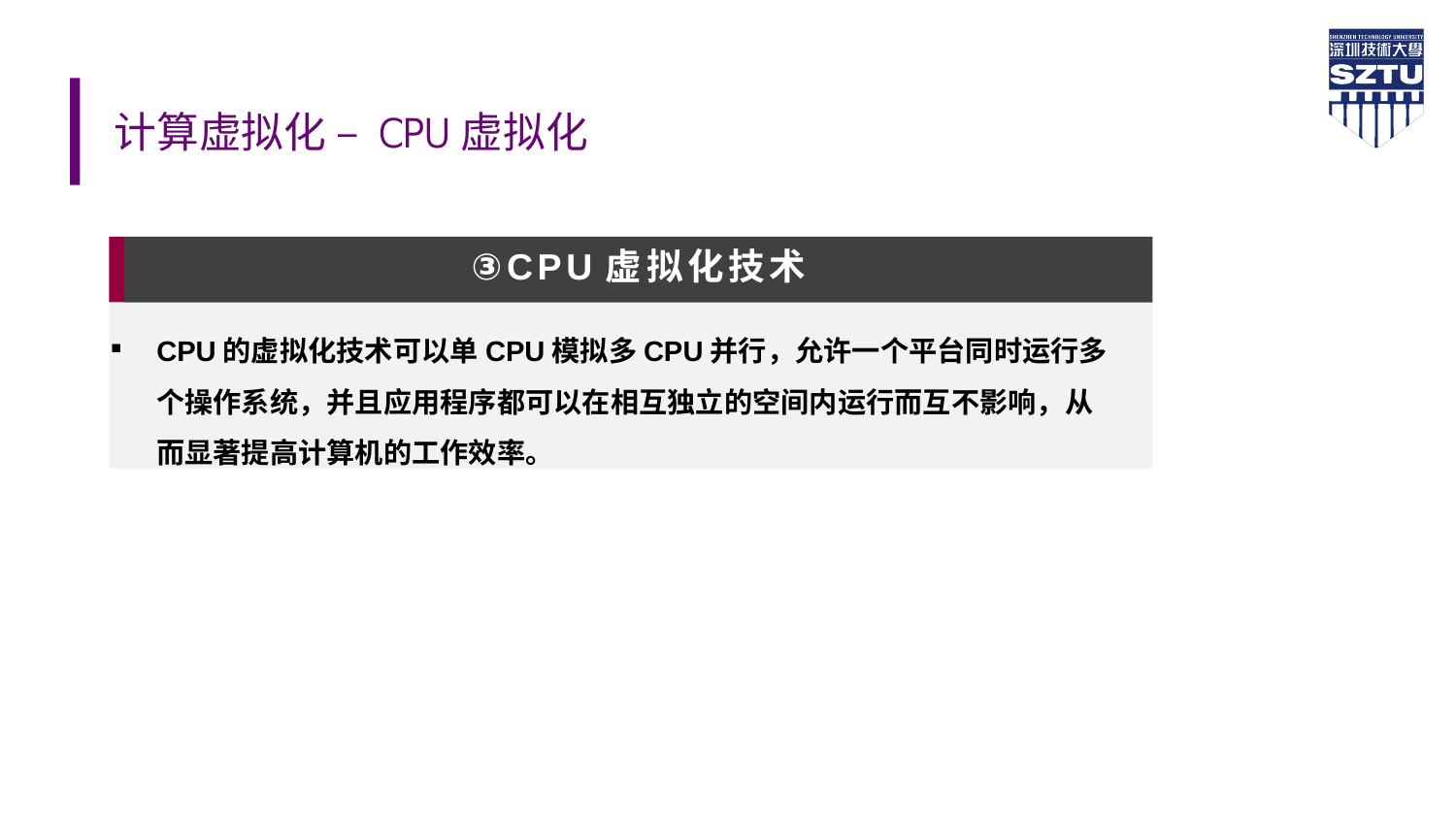

# 计算虚拟化 – CPU虚拟化
③CPU虚拟化技术

CPU的虚拟化技术可以单CPU模拟多CPU并行，允许一个平台同时运行多个操作系统，并且应用程序都可以在相互独立的空间内运行而互不影响，从而显著提高计算机的工作效率。